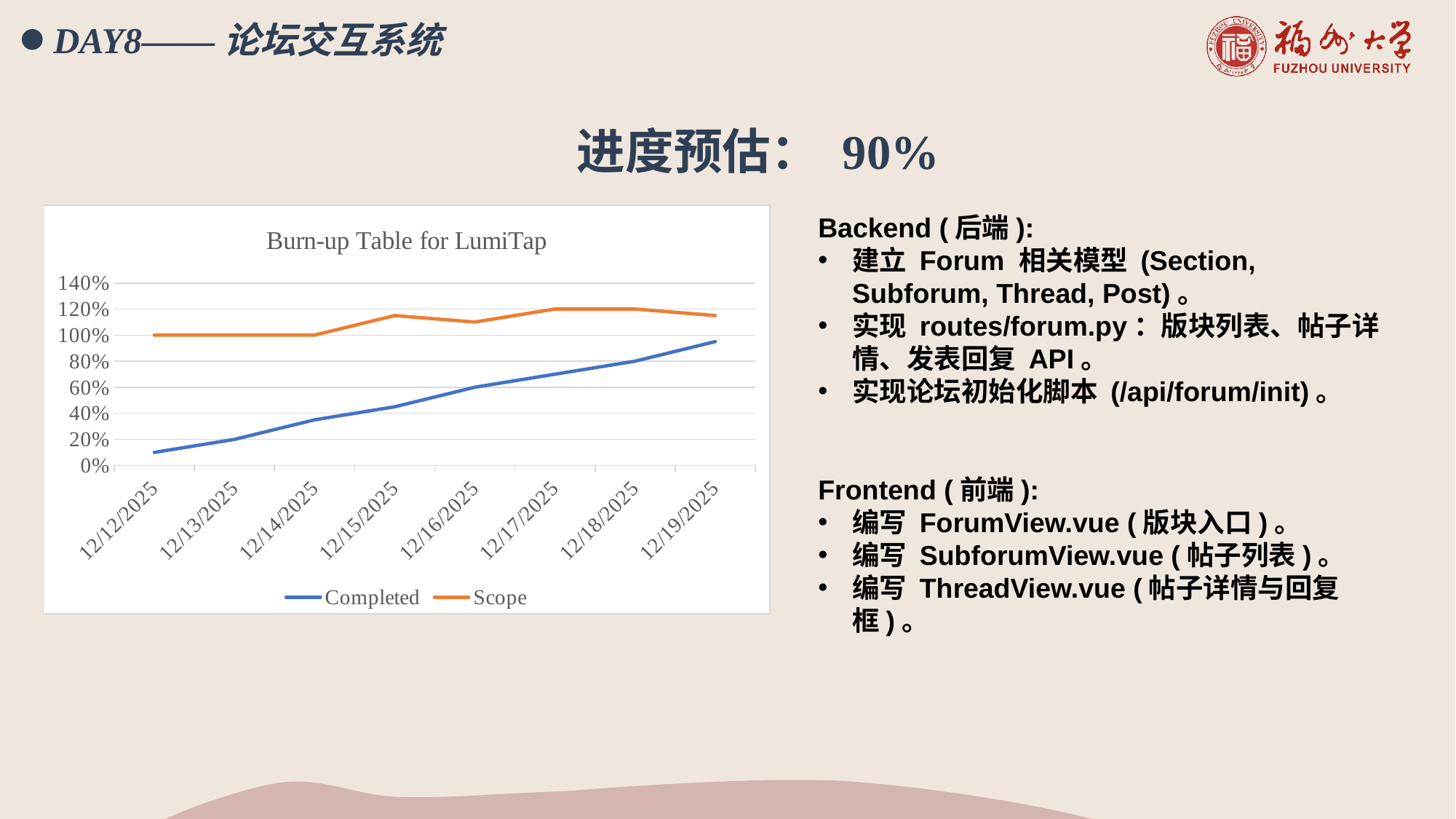

DAY8——论坛交互系统

进度预估： 90%

### Chart: Burn-up Table for LumiTap

| Category | Completed | Scope |
|---|---|---|
| 46003 | 0.1 | 1.0 |
| 46004 | 0.2 | 1.0 |
| 46005 | 0.35 | 1.0 |
| 46006 | 0.45 | 1.15 |
| 46007 | 0.6 | 1.1 |
| 46008 | 0.7 | 1.2 |
| 46009 | 0.8 | 1.2 |
| 46010 | 0.95 | 1.15 |
Backend (后端):
建立 Forum 相关模型 (Section, Subforum, Thread, Post)。
实现 routes/forum.py：版块列表、帖子详情、发表回复 API。
实现论坛初始化脚本 (/api/forum/init)。

Frontend (前端):
编写 ForumView.vue (版块入口)。
编写 SubforumView.vue (帖子列表)。
编写 ThreadView.vue (帖子详情与回复框)。